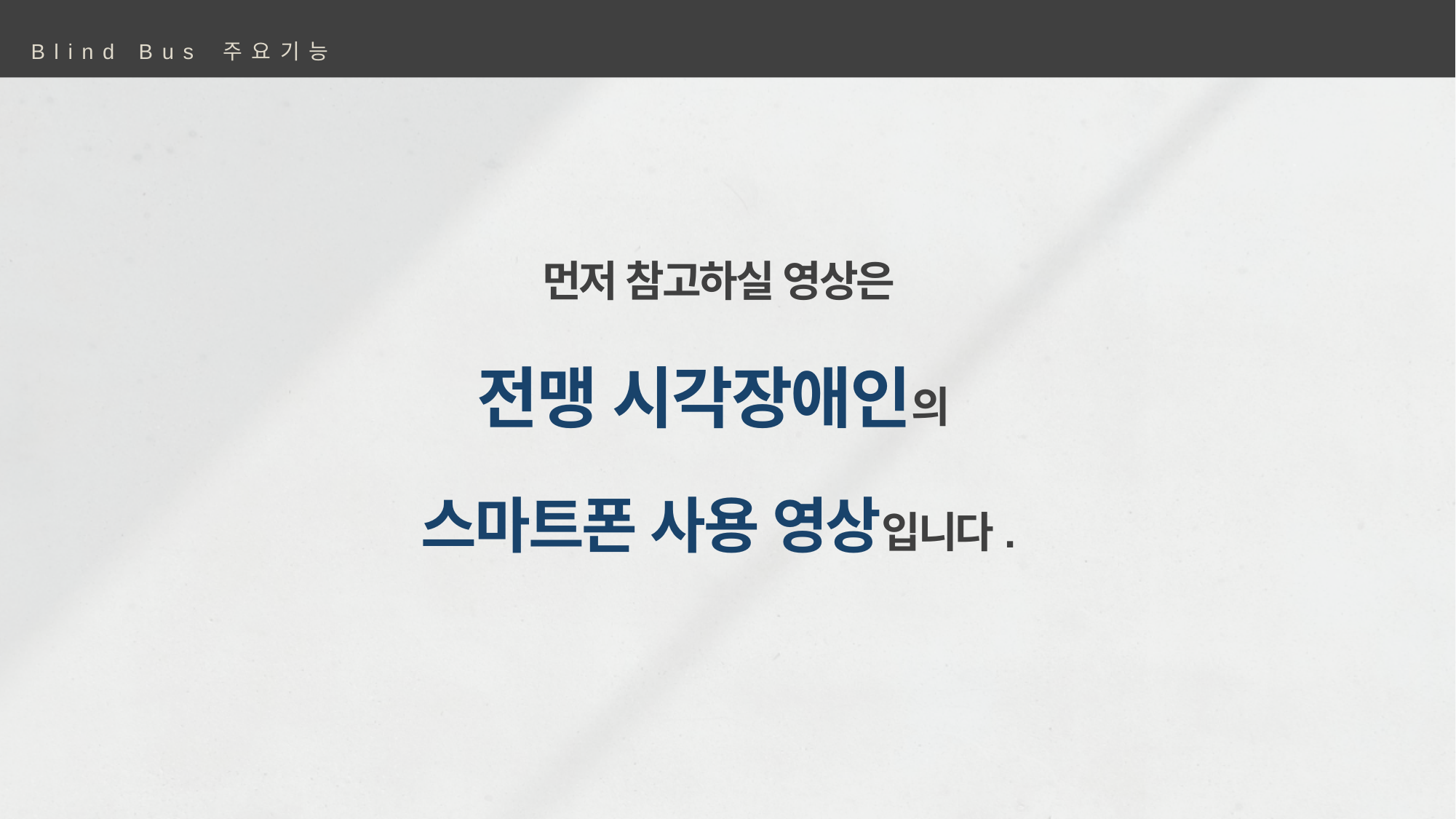

Blind Bus 주요기능
먼저 참고하실 영상은

전맹 시각장애인의

스마트폰 사용 영상입니다.